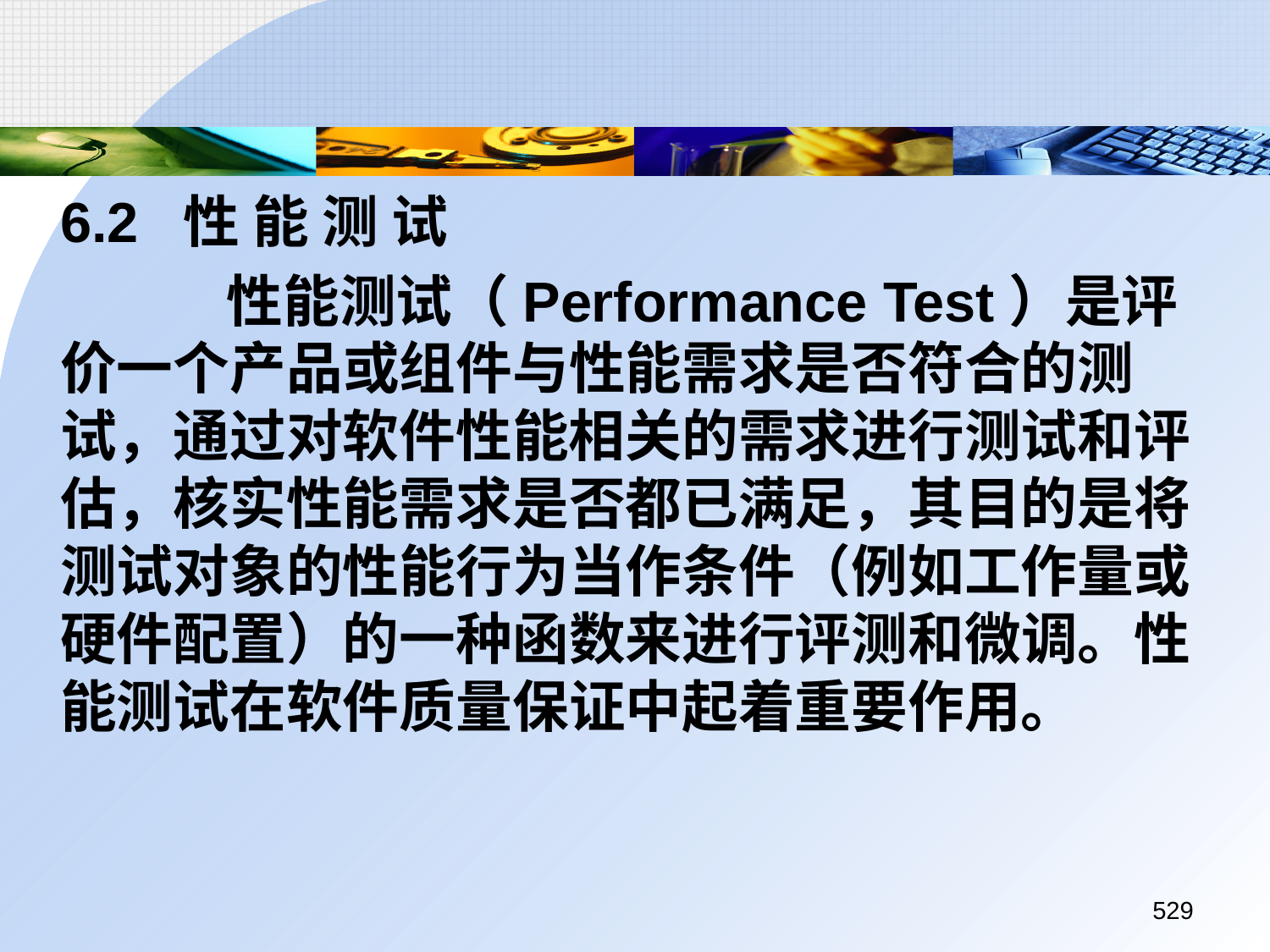

6.2  性 能 测 试
		  性能测试（Performance Test）是评价一个产品或组件与性能需求是否符合的测试，通过对软件性能相关的需求进行测试和评估，核实性能需求是否都已满足，其目的是将测试对象的性能行为当作条件（例如工作量或硬件配置）的一种函数来进行评测和微调。性能测试在软件质量保证中起着重要作用。

529